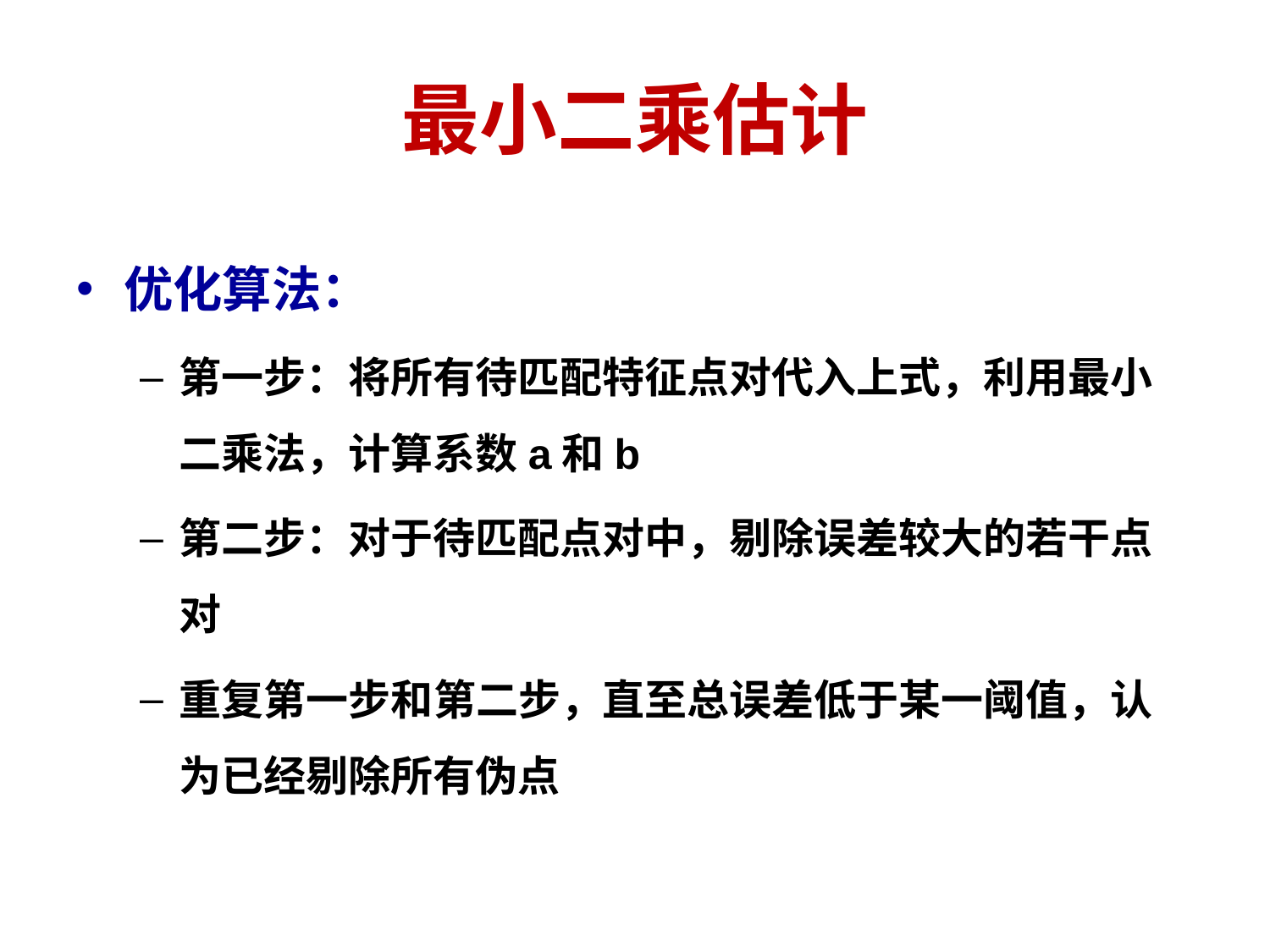

# 最小二乘估计
优化算法：
第一步：将所有待匹配特征点对代入上式，利用最小二乘法，计算系数a和b
第二步：对于待匹配点对中，剔除误差较大的若干点对
重复第一步和第二步，直至总误差低于某一阈值，认为已经剔除所有伪点